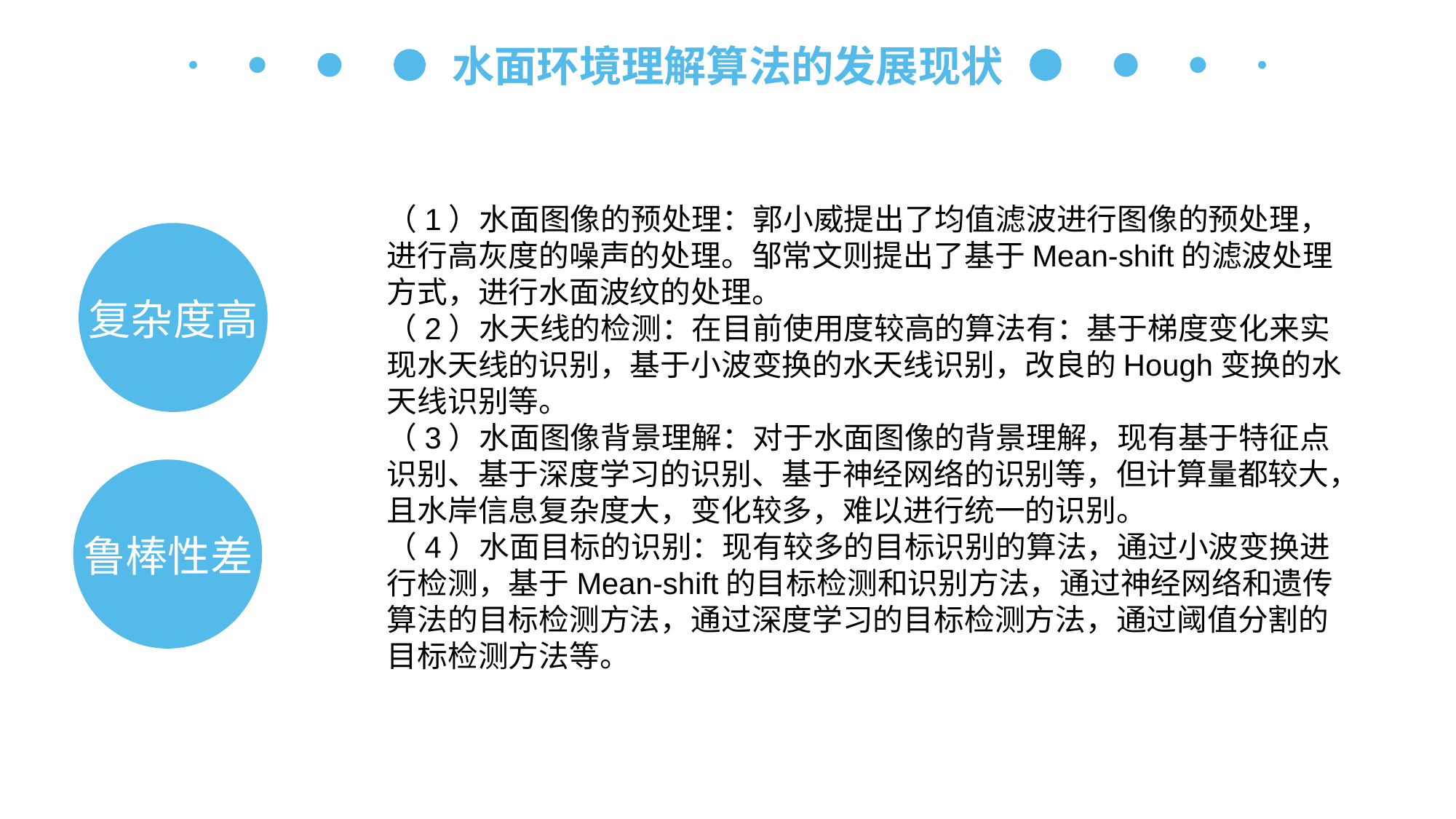

水面环境理解算法的发展现状

（1）水面图像的预处理：郭小威提出了均值滤波进行图像的预处理，进行高灰度的噪声的处理。邹常文则提出了基于Mean-shift的滤波处理方式，进行水面波纹的处理。
（2）水天线的检测：在目前使用度较高的算法有：基于梯度变化来实现水天线的识别，基于小波变换的水天线识别，改良的Hough变换的水天线识别等。
（3）水面图像背景理解：对于水面图像的背景理解，现有基于特征点识别、基于深度学习的识别、基于神经网络的识别等，但计算量都较大，且水岸信息复杂度大，变化较多，难以进行统一的识别。
（4）水面目标的识别：现有较多的目标识别的算法，通过小波变换进行检测，基于Mean-shift的目标检测和识别方法，通过神经网络和遗传算法的目标检测方法，通过深度学习的目标检测方法，通过阈值分割的目标检测方法等。

复杂度高
鲁棒
性差
2,400

鲁棒性差